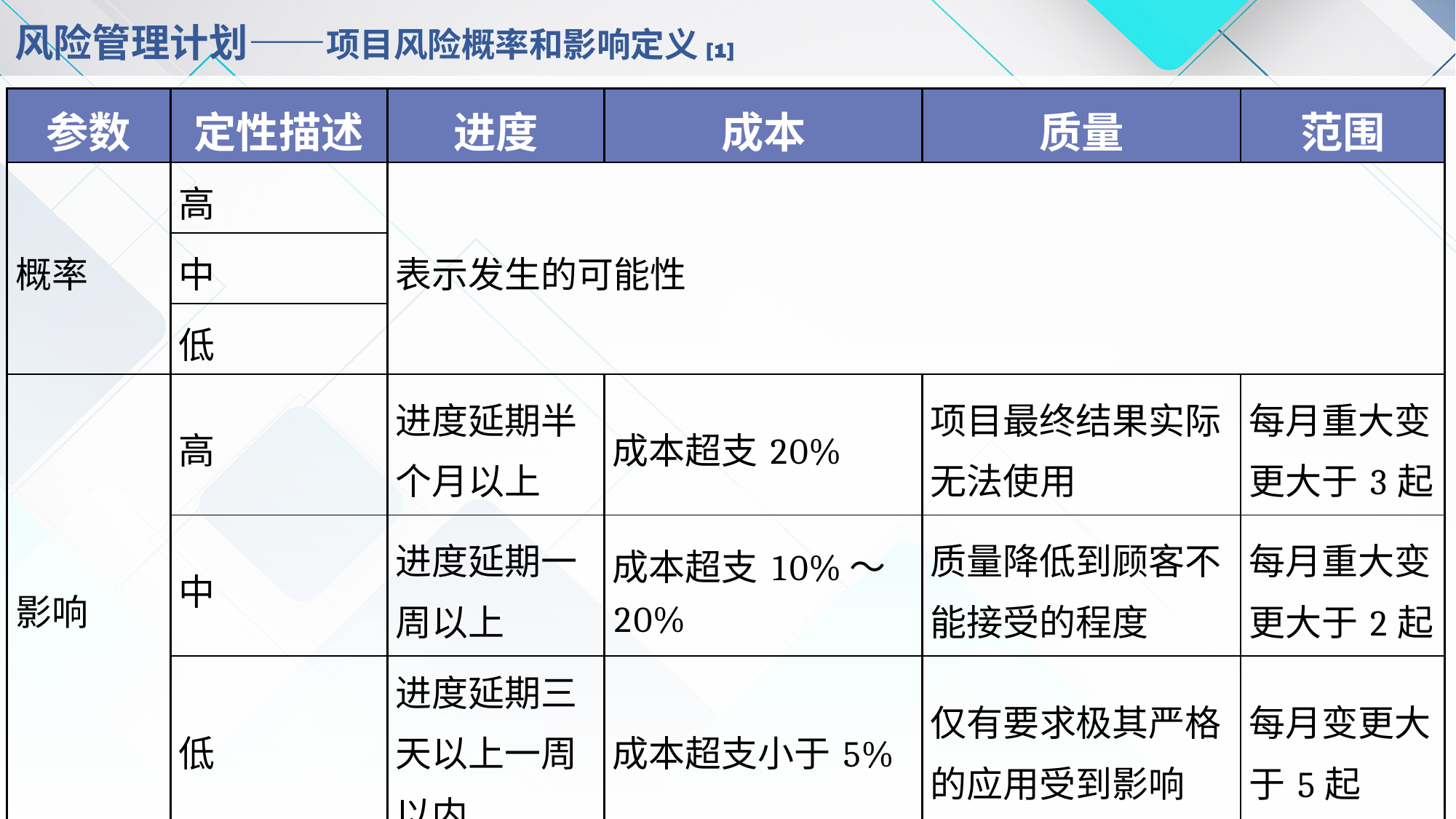

# 风险管理计划——项目风险概率和影响定义[1]
| 参数 | 定性描述 | 进度 | 成本 | 质量 | 范围 |
| --- | --- | --- | --- | --- | --- |
| 概率 | 高 | 表示发生的可能性 |  |  |  |
|  | 中 |  |  |  |  |
|  | 低 |  |  |  |  |
| 影响 | 高 | 进度延期半个月以上 | 成本超支20% | 项目最终结果实际无法使用 | 每月重大变更大于3起 |
|  | 中 | 进度延期一周以上 | 成本超支10%～20% | 质量降低到顾客不能接受的程度 | 每月重大变更大于2起 |
|  | 低 | 进度延期三天以上一周以内 | 成本超支小于5% | 仅有要求极其严格的应用受到影响 | 每月变更大于5起 |